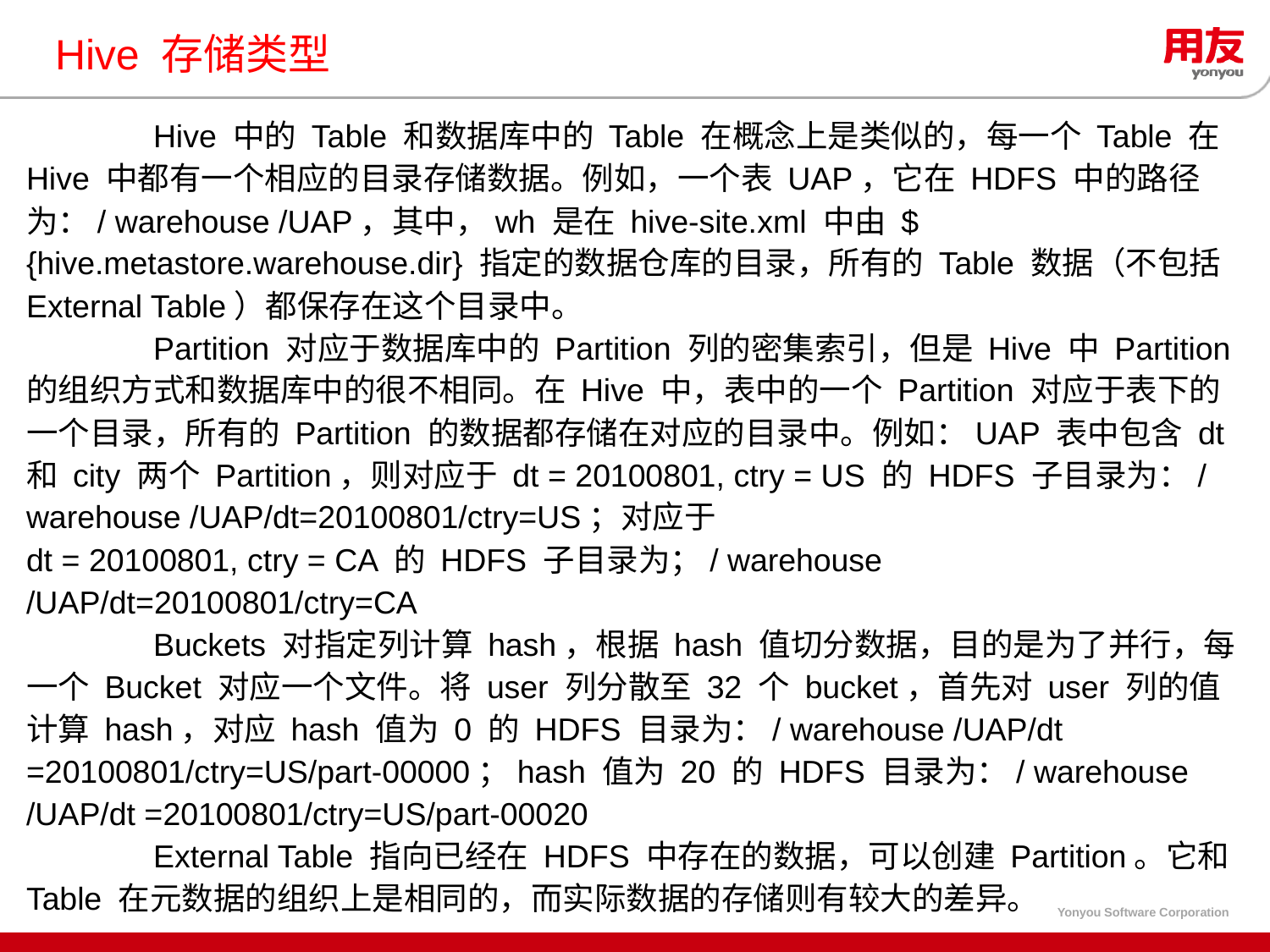

# Hive 存储类型
	Hive 中的 Table 和数据库中的 Table 在概念上是类似的，每一个 Table 在 Hive 中都有一个相应的目录存储数据。例如，一个表 UAP，它在 HDFS 中的路径为：/ warehouse /UAP，其中，wh 是在 hive-site.xml 中由 ${hive.metastore.warehouse.dir} 指定的数据仓库的目录，所有的 Table 数据（不包括 External Table）都保存在这个目录中。
	Partition 对应于数据库中的 Partition 列的密集索引，但是 Hive 中 Partition 的组织方式和数据库中的很不相同。在 Hive 中，表中的一个 Partition 对应于表下的一个目录，所有的 Partition 的数据都存储在对应的目录中。例如：UAP 表中包含 dt 和 city 两个 Partition，则对应于 dt = 20100801, ctry = US 的 HDFS 子目录为：/ warehouse /UAP/dt=20100801/ctry=US；对应于
dt = 20100801, ctry = CA 的 HDFS 子目录为；/ warehouse /UAP/dt=20100801/ctry=CA
	Buckets 对指定列计算 hash，根据 hash 值切分数据，目的是为了并行，每一个 Bucket 对应一个文件。将 user 列分散至 32 个 bucket，首先对 user 列的值计算 hash，对应 hash 值为 0 的 HDFS 目录为：/ warehouse /UAP/dt =20100801/ctry=US/part-00000；hash 值为 20 的 HDFS 目录为：/ warehouse /UAP/dt =20100801/ctry=US/part-00020
	External Table 指向已经在 HDFS 中存在的数据，可以创建 Partition。它和 Table 在元数据的组织上是相同的，而实际数据的存储则有较大的差异。